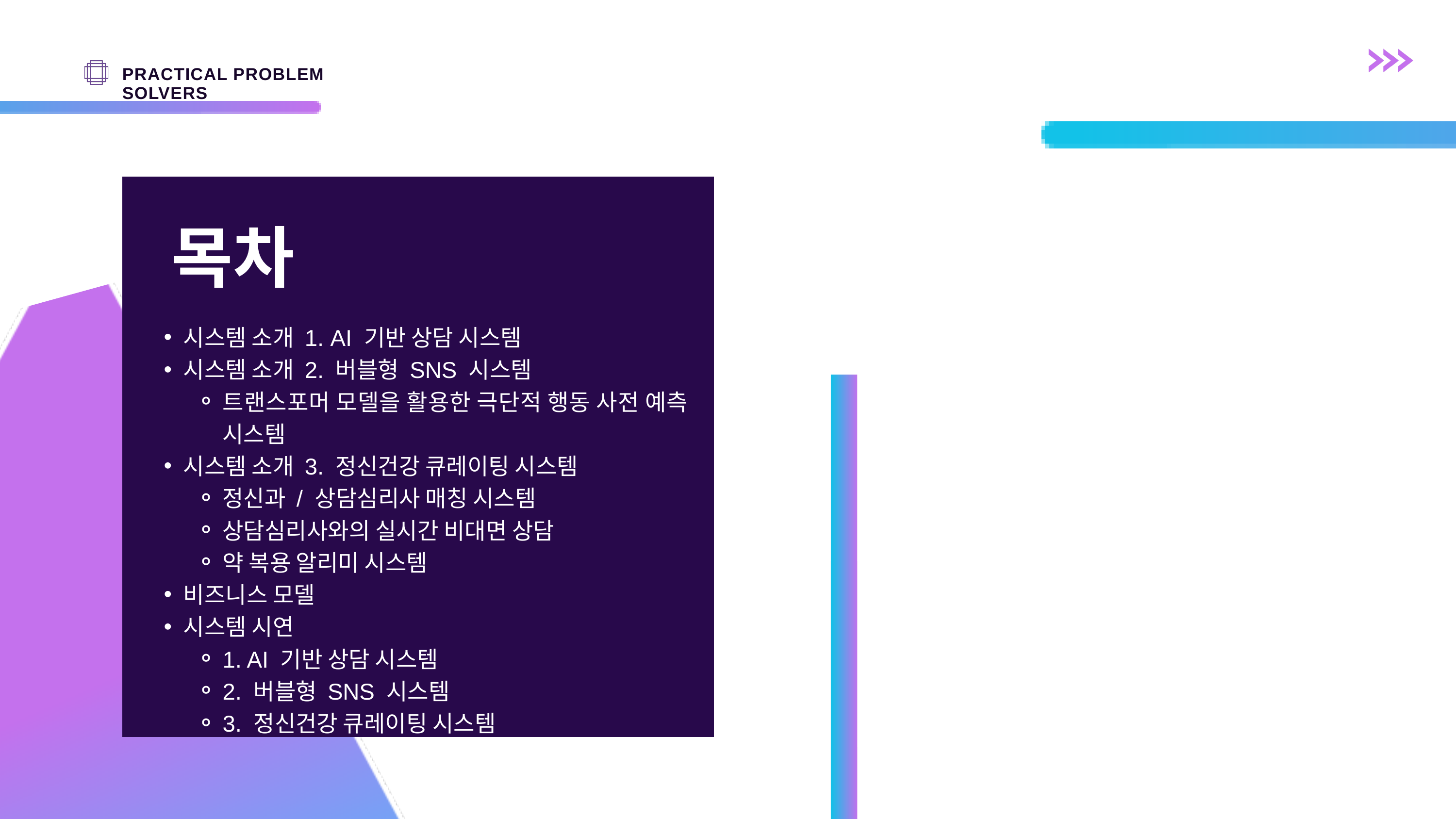

PRACTICAL PROBLEM SOLVERS

목차

시스템 소개 1. AI 기반 상담 시스템
시스템 소개 2. 버블형 SNS 시스템
트랜스포머 모델을 활용한 극단적 행동 사전 예측 시스템
시스템 소개 3. 정신건강 큐레이팅 시스템
정신과 / 상담심리사 매칭 시스템
상담심리사와의 실시간 비대면 상담
약 복용 알리미 시스템
비즈니스 모델
시스템 시연
1. AI 기반 상담 시스템
2. 버블형 SNS 시스템
3. 정신건강 큐레이팅 시스템